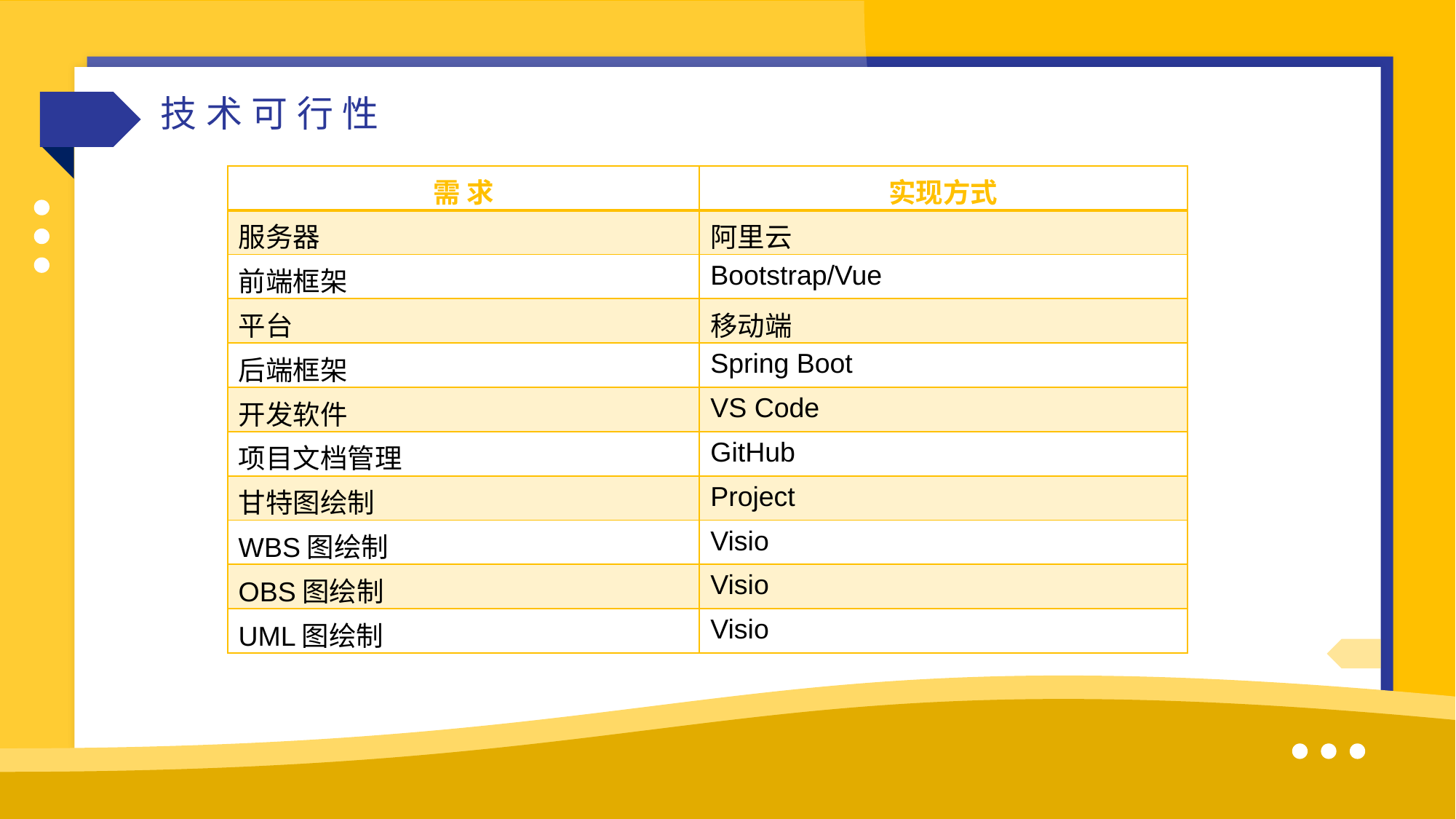

技术可行性
| 需 求 | 实现方式 |
| --- | --- |
| 服务器 | 阿里云 |
| 前端框架 | Bootstrap/Vue |
| 平台 | 移动端 |
| 后端框架 | Spring Boot |
| 开发软件 | VS Code |
| 项目文档管理 | GitHub |
| 甘特图绘制 | Project |
| WBS图绘制 | Visio |
| OBS图绘制 | Visio |
| UML图绘制 | Visio |